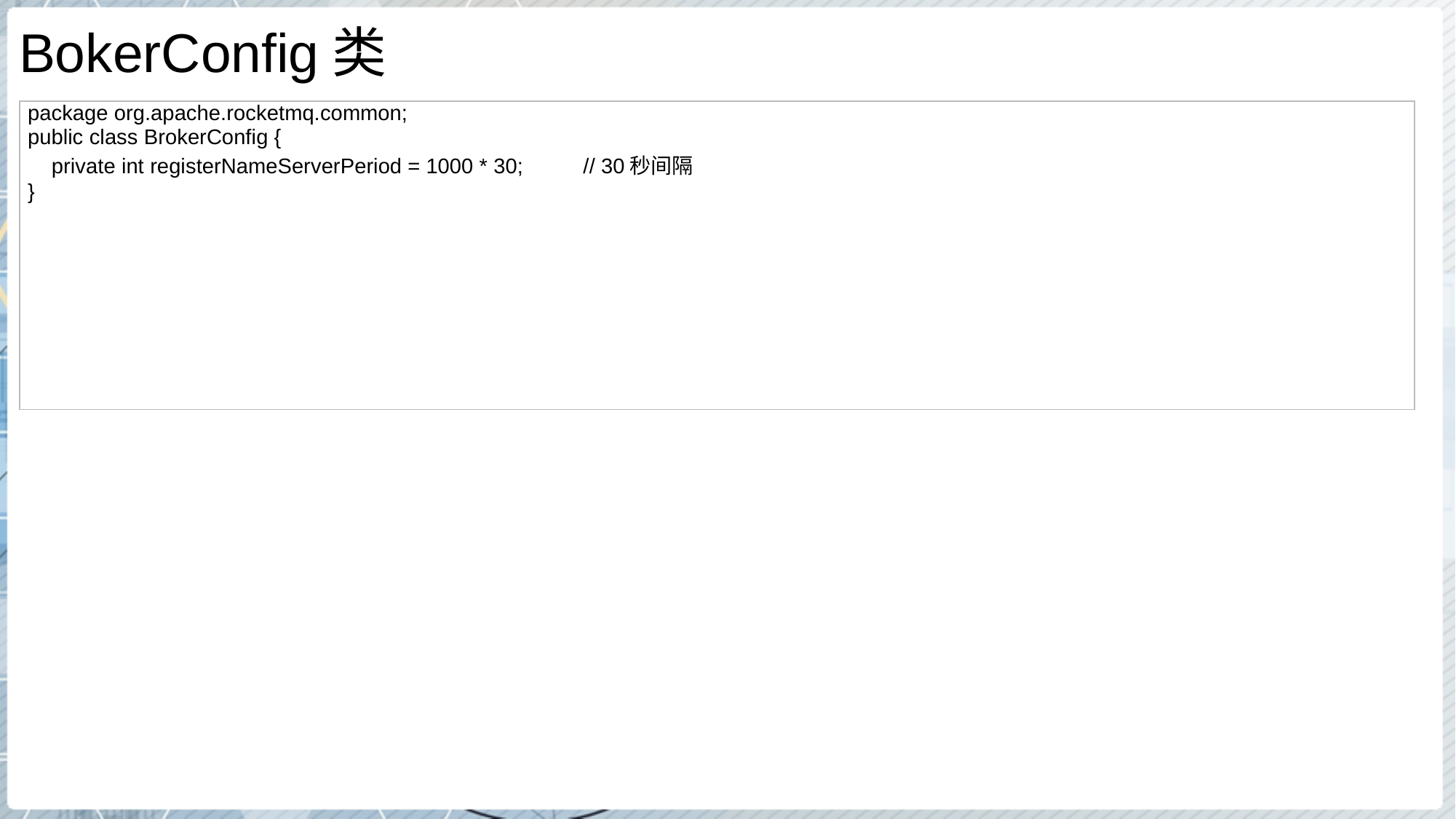

# BokerConfig类
| package org.apache.rocketmq.common; public class BrokerConfig { private int registerNameServerPeriod = 1000 \* 30; // 30秒间隔 } |
| --- |